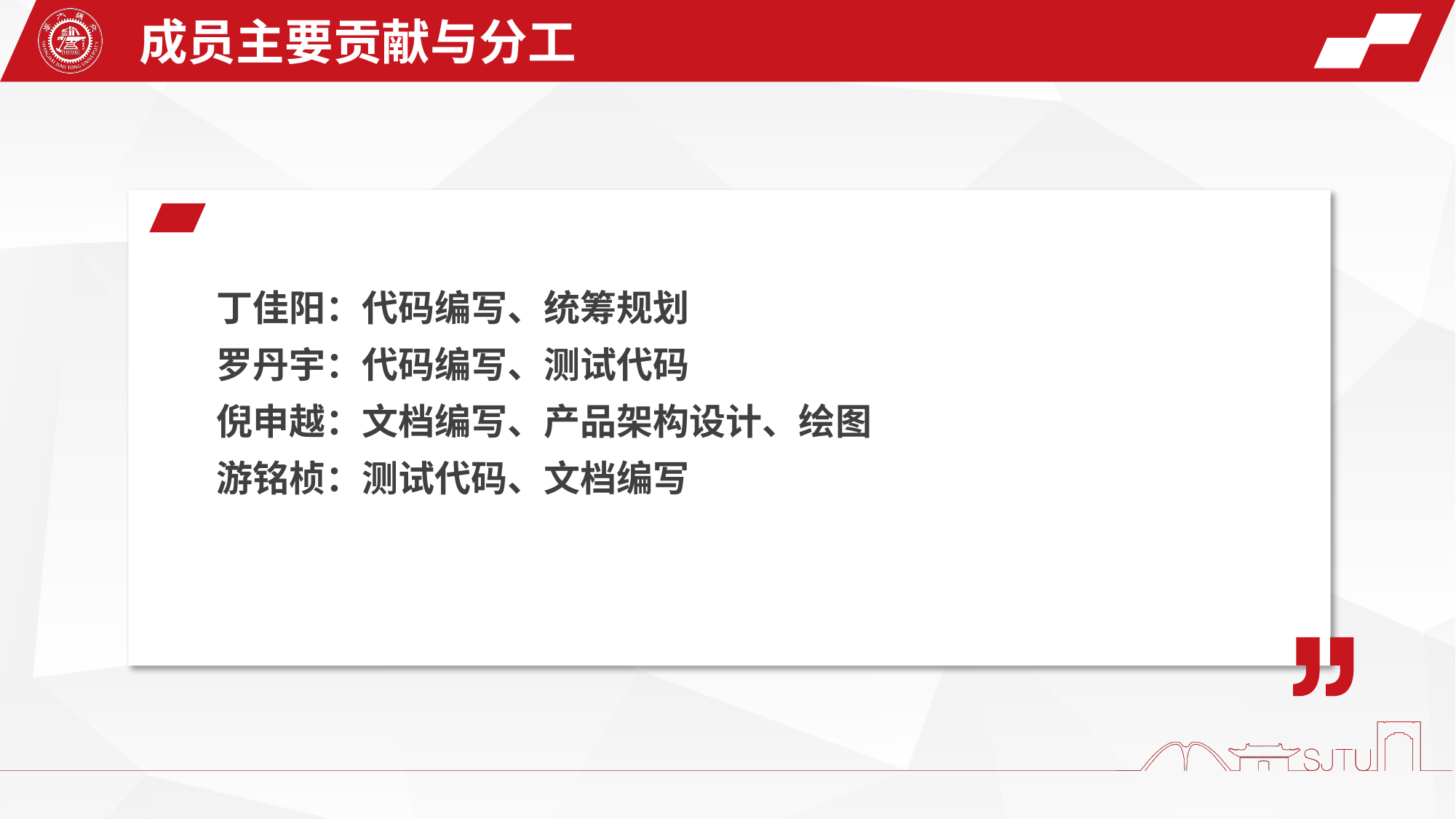

成员主要贡献与分工

丁佳阳：代码编写、统筹规划
罗丹宇：代码编写、测试代码
倪申越：文档编写、产品架构设计、绘图
游铭桢：测试代码、文档编写